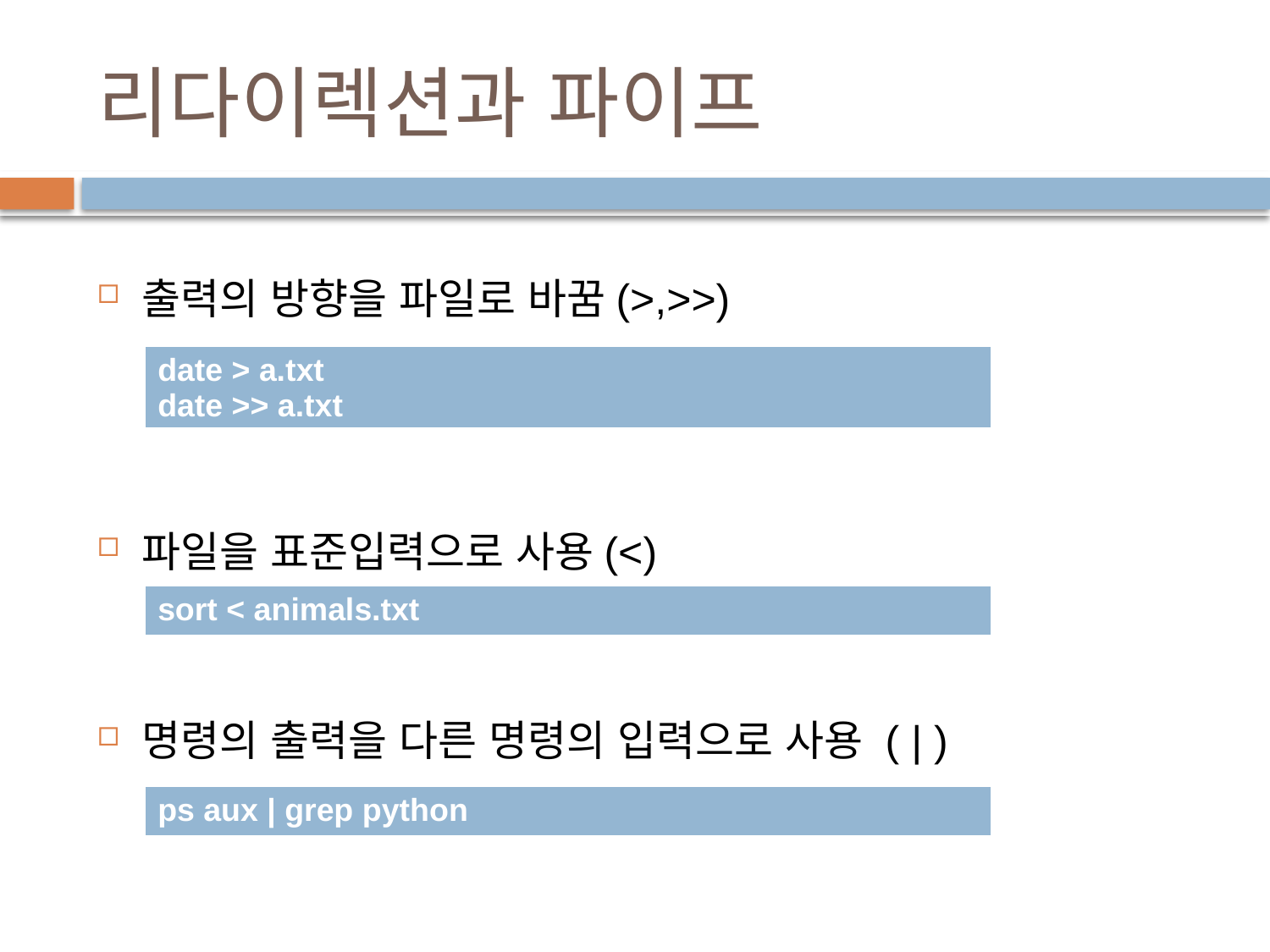

# 리다이렉션과 파이프
출력의 방향을 파일로 바꿈(>,>>)

파일을 표준입력으로 사용(<)

명령의 출력을 다른 명령의 입력으로 사용 ( | )

| date > a.txt date >> a.txt |
| --- |
| sort < animals.txt |
| --- |
| ps aux | grep python |
| --- |